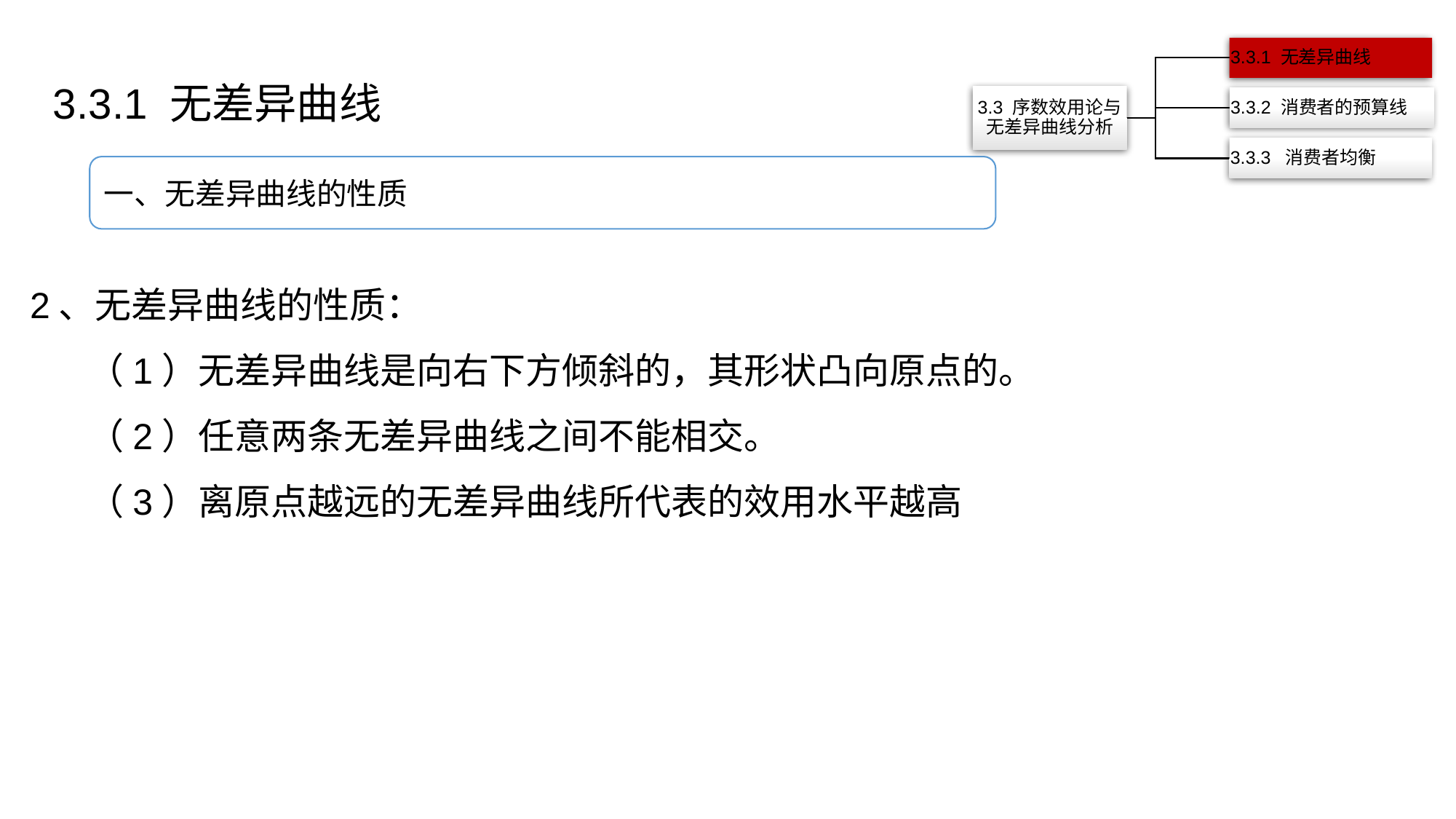

3.3 序数效用论与无差异曲线分析
3.3.1 无差异曲线
3.3.2 消费者的预算线
3.3.3  消费者均衡

3.3.1 无差异曲线
一、无差异曲线的性质
2、无差异曲线的性质：
      （1）无差异曲线是向右下方倾斜的，其形状凸向原点的。
      （2）任意两条无差异曲线之间不能相交。
      （3）离原点越远的无差异曲线所代表的效用水平越高